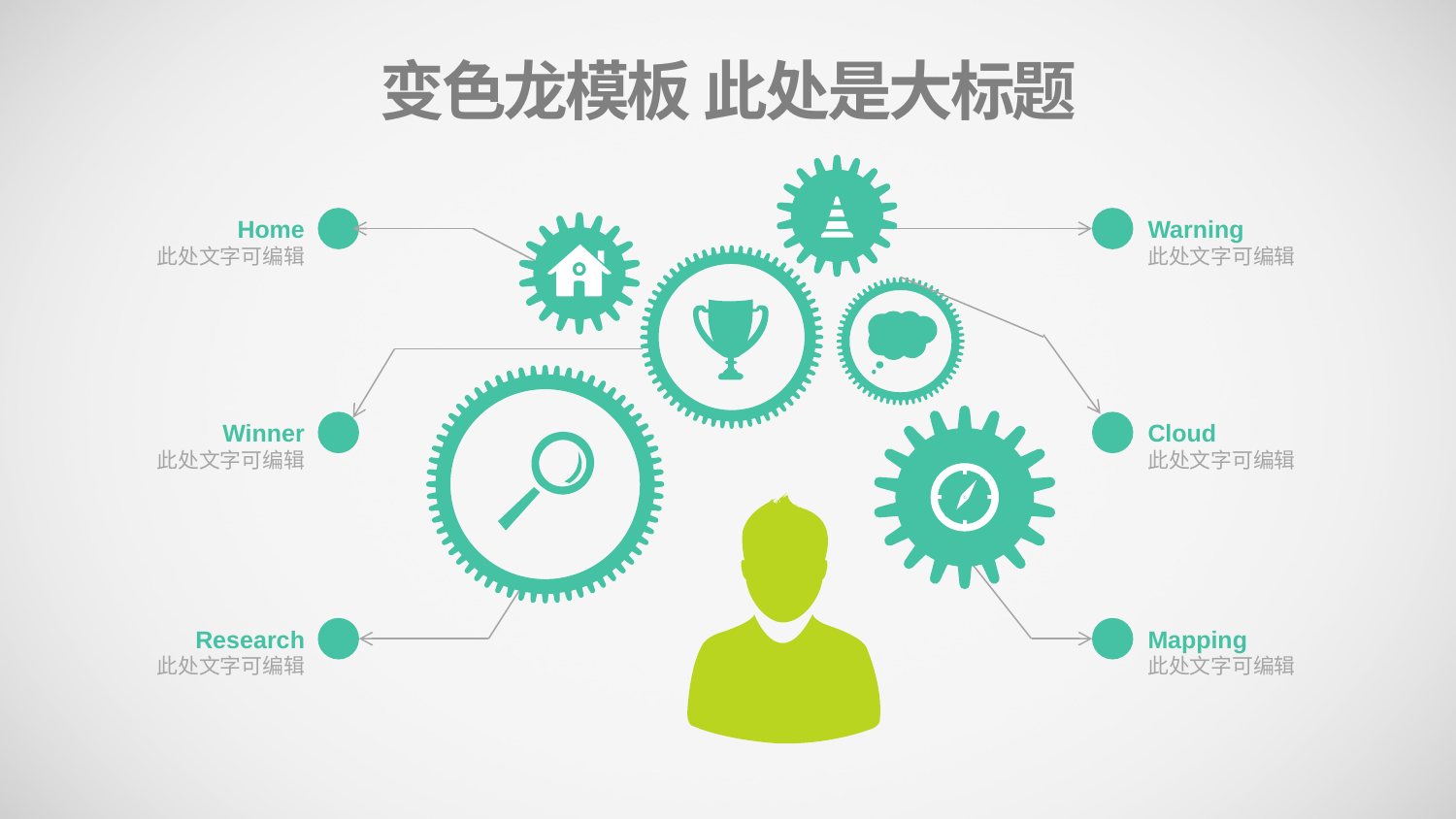

变色龙模板 此处是大标题

Home
此处文字可编辑
Warning
此处文字可编辑

Winner
此处文字可编辑
Cloud
此处文字可编辑

Research
此处文字可编辑
Mapping
此处文字可编辑